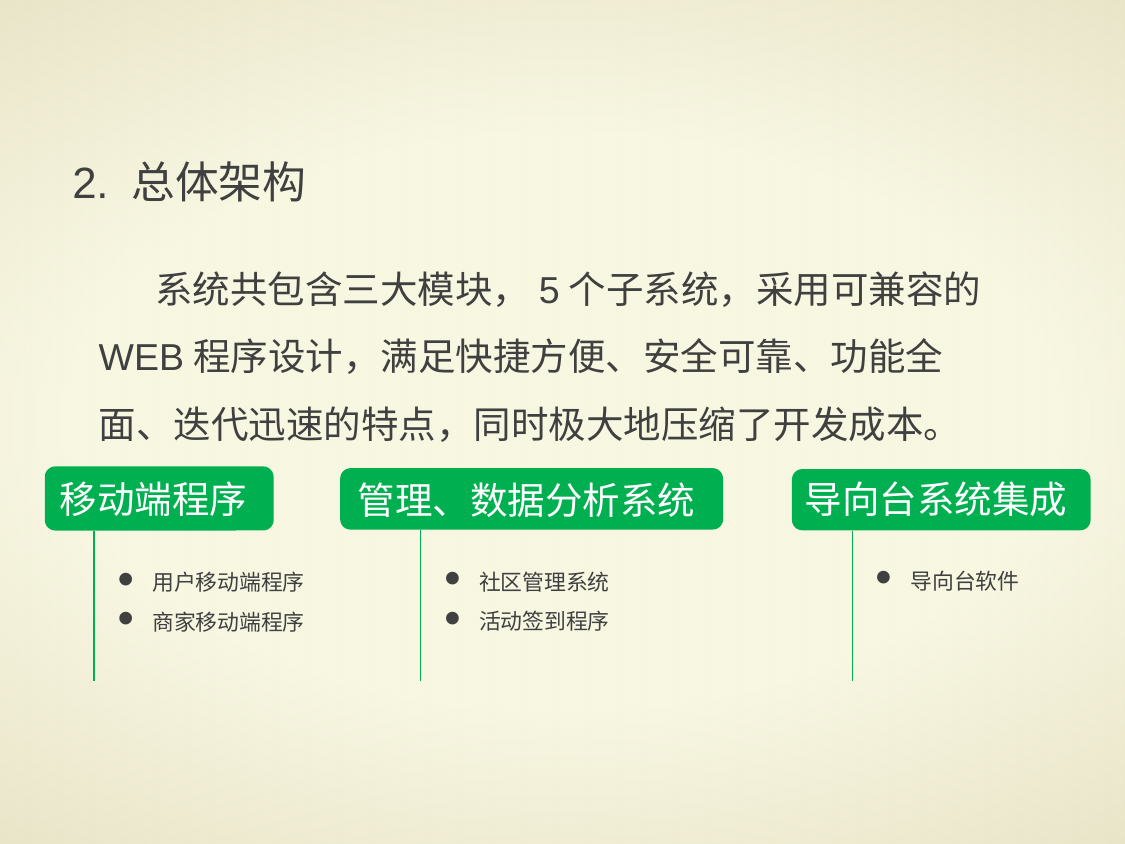

2. 总体架构
系统共包含三大模块，5个子系统，采用可兼容的WEB程序设计，满足快捷方便、安全可靠、功能全面、迭代迅速的特点，同时极大地压缩了开发成本。

导向台系统集成
移动端程序

管理、数据分析系统
导向台软件
社区管理系统
活动签到程序
用户移动端程序
商家移动端程序